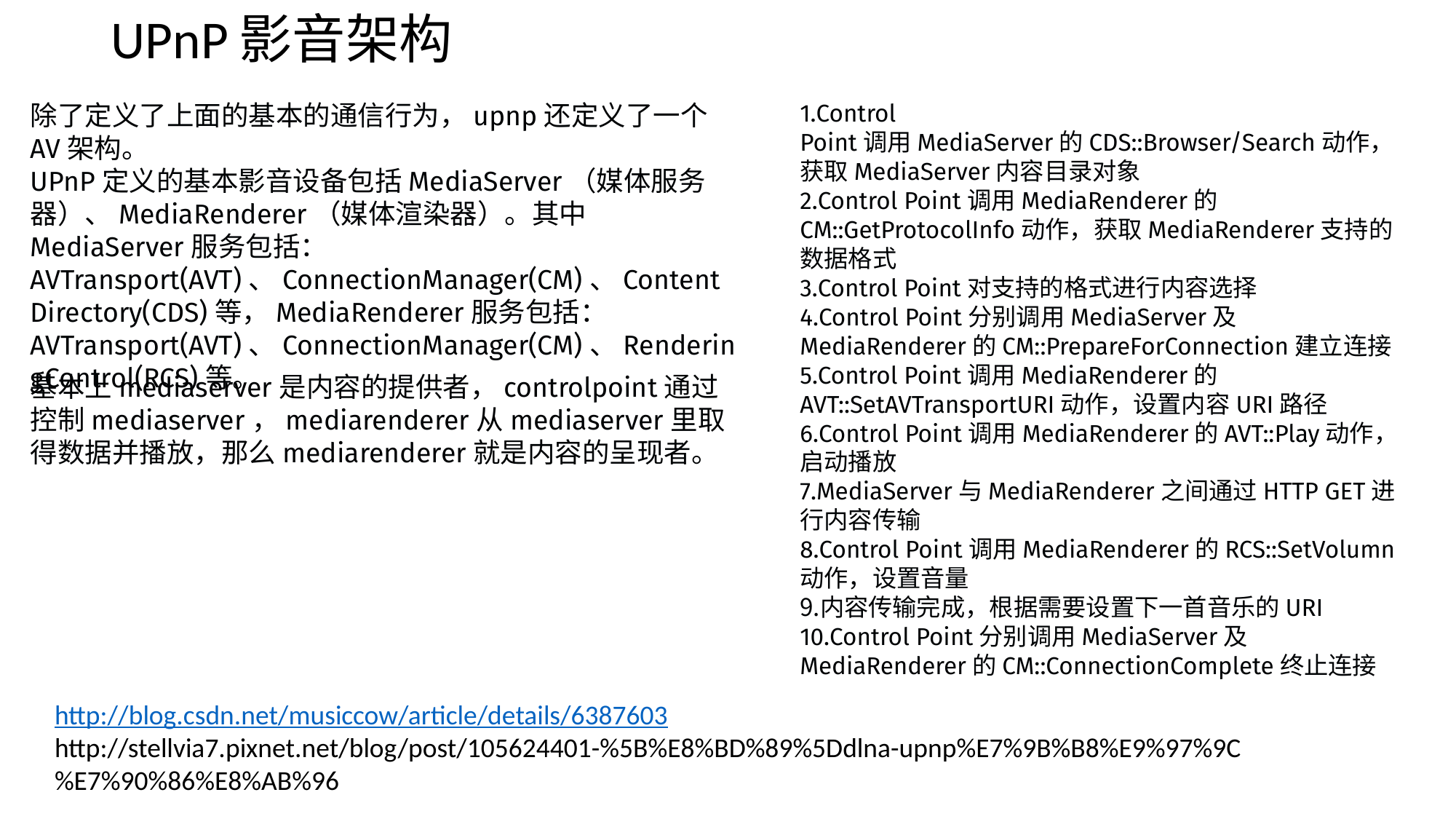

# UPnP影音架构
除了定义了上面的基本的通信行为，upnp还定义了一个AV架构。
UPnP定义的基本影音设备包括MediaServer（媒体服务器）、MediaRenderer（媒体渲染器）。其中MediaServer服务包括：AVTransport(AVT)、ConnectionManager(CM)、ContentDirectory(CDS)等，MediaRenderer服务包括：AVTransport(AVT)、ConnectionManager(CM)、RenderingControl(RCS)等。
Control Point调用MediaServer的CDS::Browser/Search动作，获取MediaServer内容目录对象
Control Point调用MediaRenderer的CM::GetProtocolInfo动作，获取MediaRenderer支持的数据格式
Control Point对支持的格式进行内容选择
Control Point分别调用MediaServer及MediaRenderer的CM::PrepareForConnection建立连接
Control Point调用MediaRenderer的AVT::SetAVTransportURI动作，设置内容URI路径
Control Point调用MediaRenderer的AVT::Play动作，启动播放
MediaServer与MediaRenderer之间通过HTTP GET进行内容传输
Control Point调用MediaRenderer的RCS::SetVolumn动作，设置音量
内容传输完成，根据需要设置下一首音乐的URI
Control Point分别调用MediaServer及MediaRenderer的CM::ConnectionComplete终止连接
基本上mediaserver是内容的提供者，controlpoint通过控制mediaserver，mediarenderer从mediaserver里取得数据并播放，那么mediarenderer就是内容的呈现者。
http://blog.csdn.net/musiccow/article/details/6387603
http://stellvia7.pixnet.net/blog/post/105624401-%5B%E8%BD%89%5Ddlna-upnp%E7%9B%B8%E9%97%9C%E7%90%86%E8%AB%96